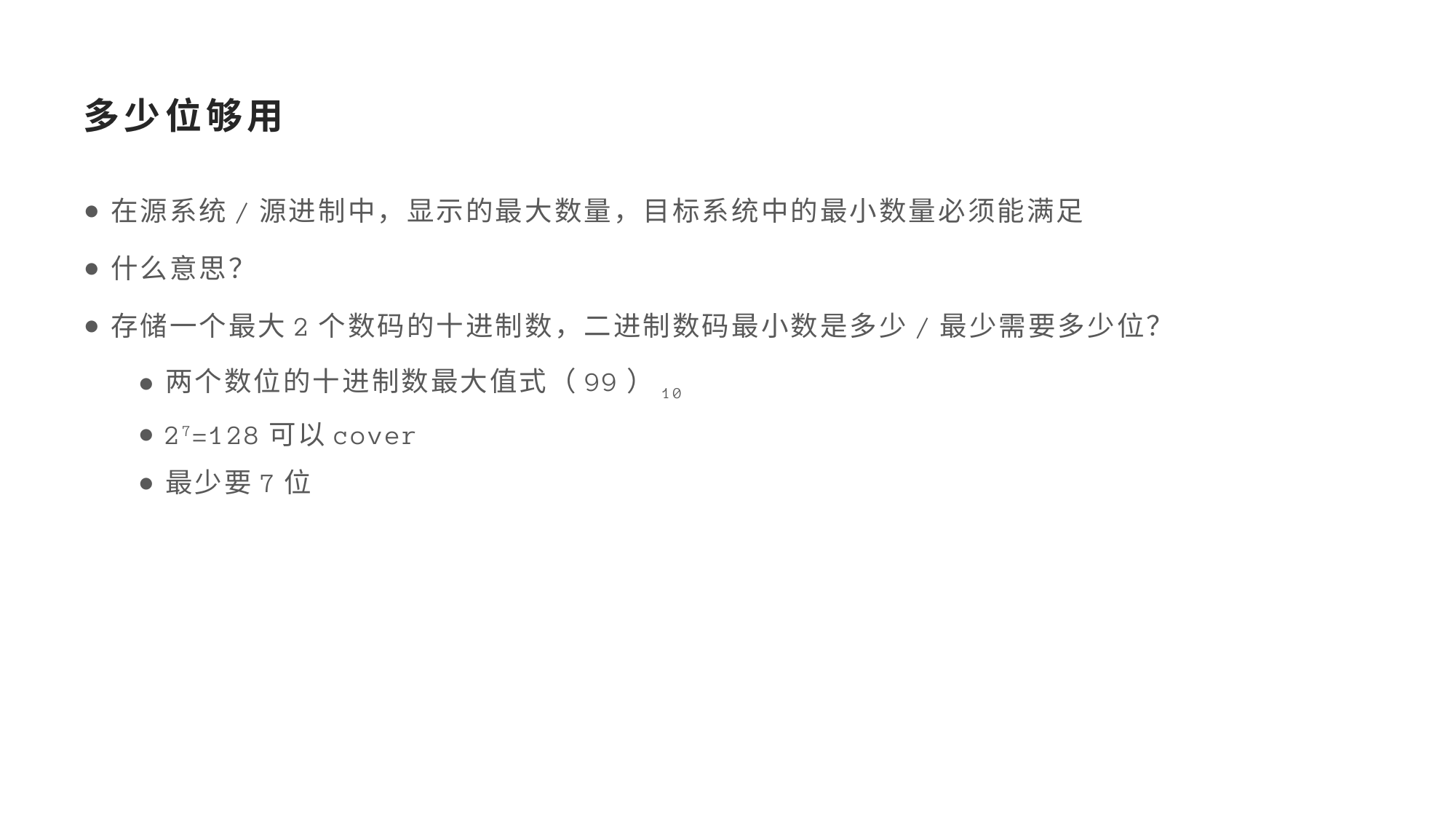

# 多少位够用
在源系统/源进制中，显示的最大数量，目标系统中的最小数量必须能满足
什么意思？
存储一个最大2个数码的十进制数，二进制数码最小数是多少/最少需要多少位？
两个数位的十进制数最大值式（99）10
27=128可以cover
最少要7位